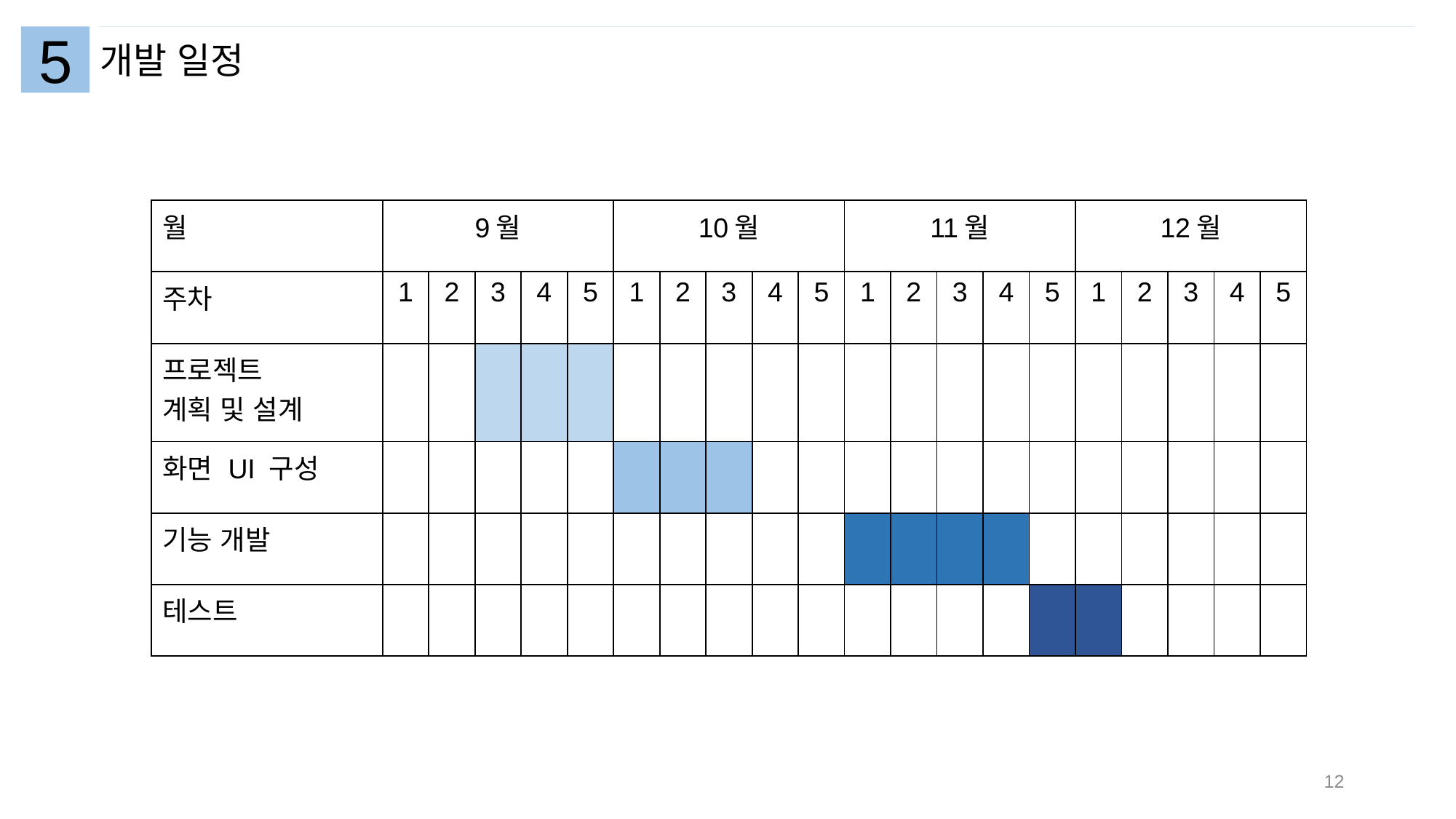

5

개발 일정
| 월 | 9월 |  |  |  |  | 10월 |  |  |  |  | 11월 |  |  |  |  | 12월 |  |  |  |  |
| --- | --- | --- | --- | --- | --- | --- | --- | --- | --- | --- | --- | --- | --- | --- | --- | --- | --- | --- | --- | --- |
| 주차 | 1 | 2 | 3 | 4 | 5 | 1 | 2 | 3 | 4 | 5 | 1 | 2 | 3 | 4 | 5 | 1 | 2 | 3 | 4 | 5 |
| 프로젝트 계획 및 설계 |  |  |  |  |  |  |  |  |  |  |  |  |  |  |  |  |  |  |  |  |
| 화면 UI 구성 |  |  |  |  |  |  |  |  |  |  |  |  |  |  |  |  |  |  |  |  |
| 기능 개발 |  |  |  |  |  |  |  |  |  |  |  |  |  |  |  |  |  |  |  |  |
| 테스트 |  |  |  |  |  |  |  |  |  |  |  |  |  |  |  |  |  |  |  |  |
12